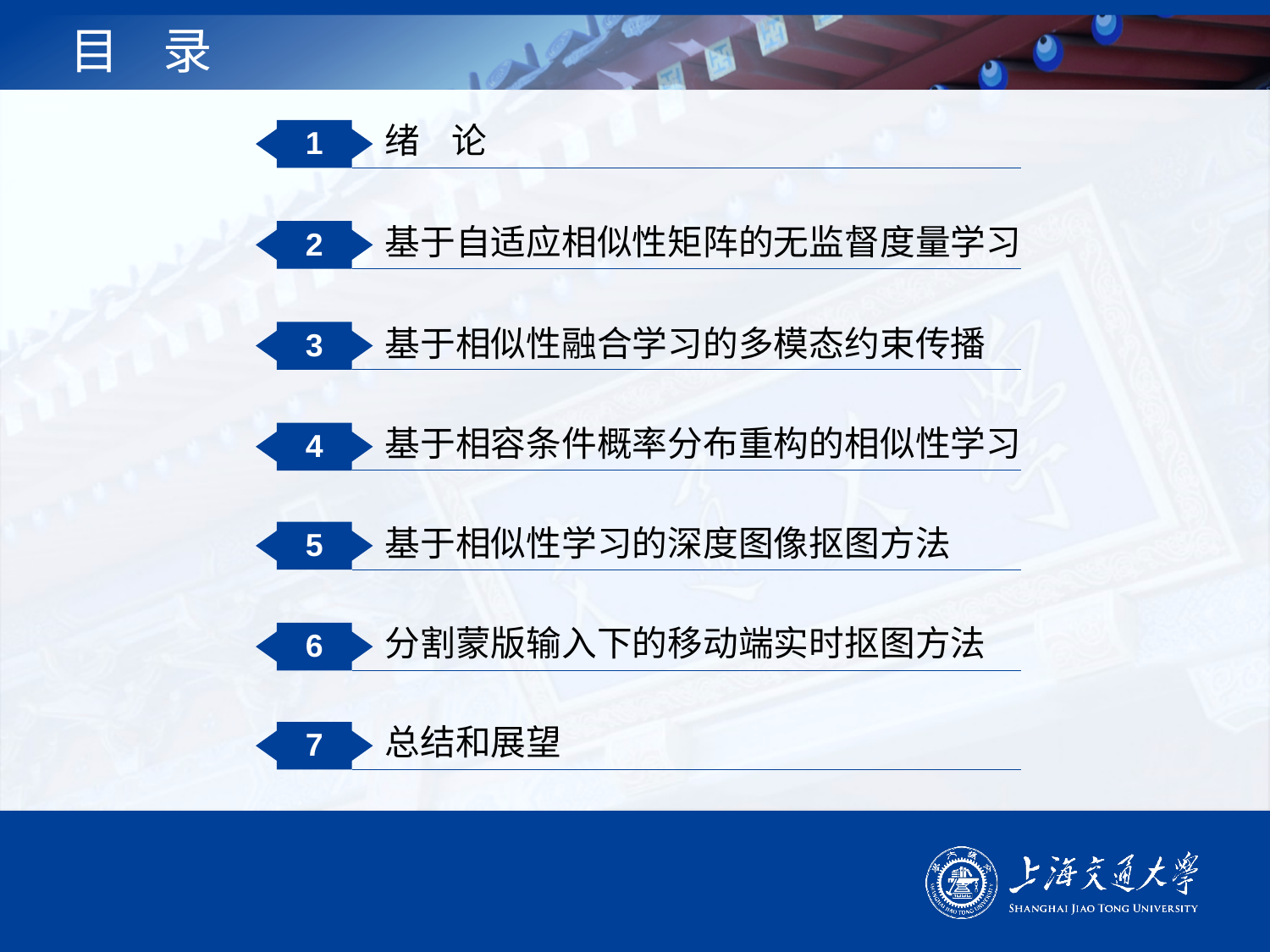

# 目    录
1

绪    论
2

基于自适应相似性矩阵的无监督度量学习
3

基于相似性融合学习的多模态约束传播
4

基于相容条件概率分布重构的相似性学习
5

基于相似性学习的深度图像抠图方法
6

分割蒙版输入下的移动端实时抠图方法
7

总结和展望